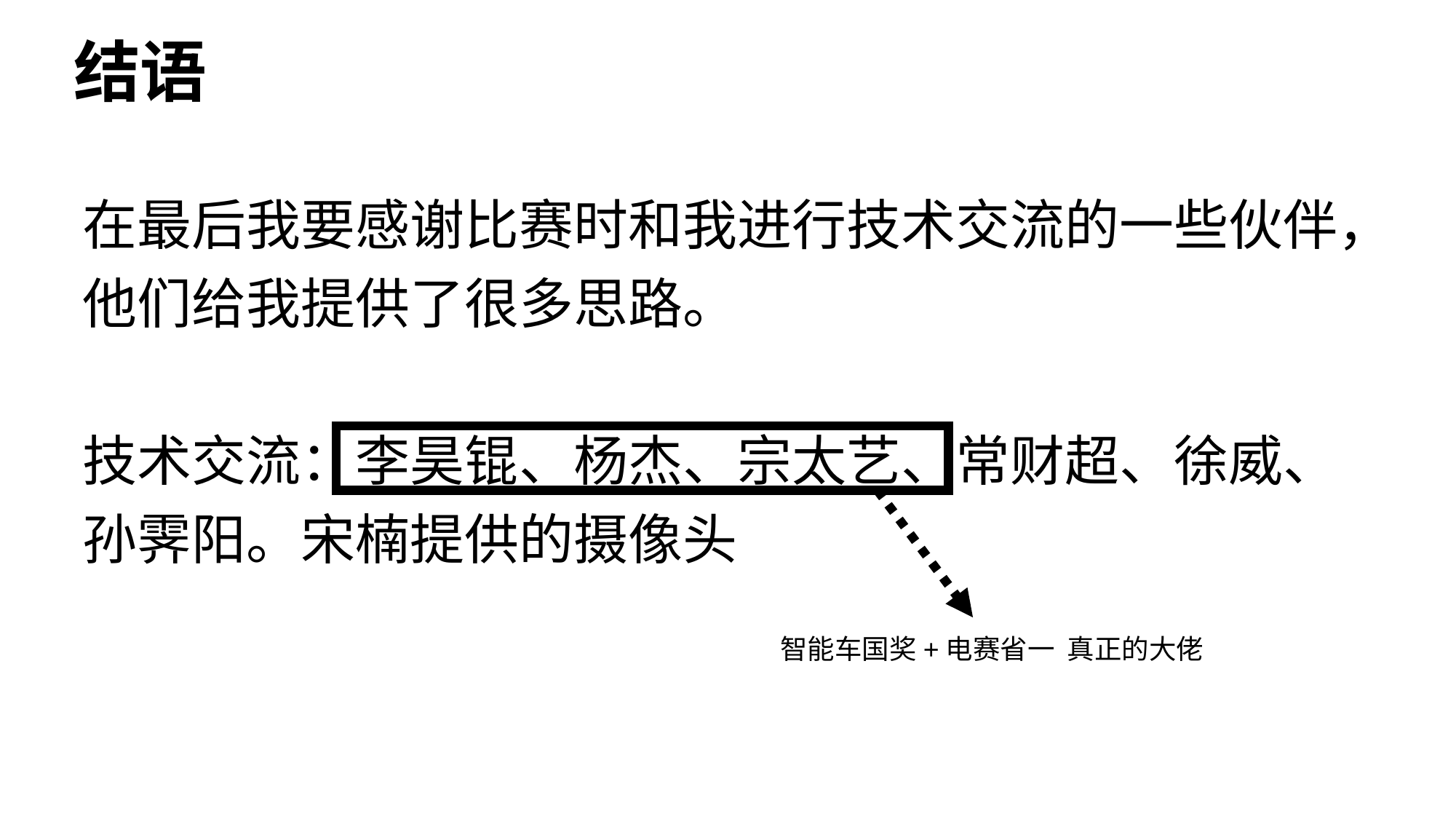

# 结语
在最后我要感谢比赛时和我进行技术交流的一些伙伴，他们给我提供了很多思路。

技术交流：李昊锟、杨杰、宗太艺、常财超、徐威、
孙霁阳。宋楠提供的摄像头

智能车国奖+电赛省一  真正的大佬